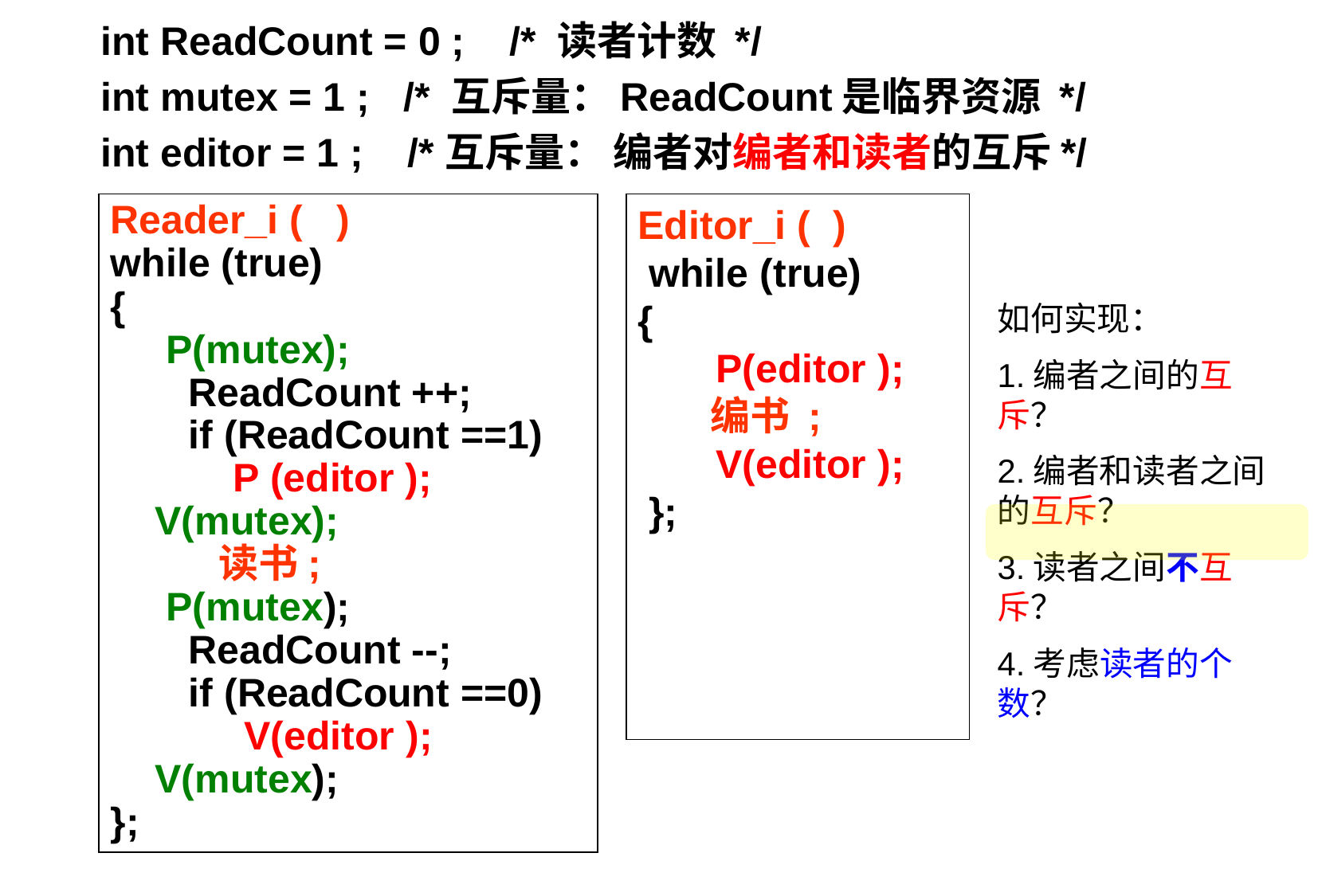

int ReadCount = 0 ;    /* 读者计数 */
int mutex = 1 ;   /* 互斥量：ReadCount是临界资源 */
int editor = 1 ;    /*互斥量： 编者对编者和读者的互斥*/
Reader_i (   )
while (true)
{
     P(mutex);
       ReadCount ++;
       if (ReadCount ==1)
           P (editor );
    V(mutex);
           读书;
     P(mutex);
       ReadCount --;
       if (ReadCount ==0)
            V(editor );
    V(mutex);
};
Editor_i (  )
 while (true)
{
       P(editor );
       编书 ;
       V(editor );
 };
如何实现：
1.编者之间的互斥？
2.编者和读者之间的互斥？
3.读者之间不互斥？
4.考虑读者的个数？